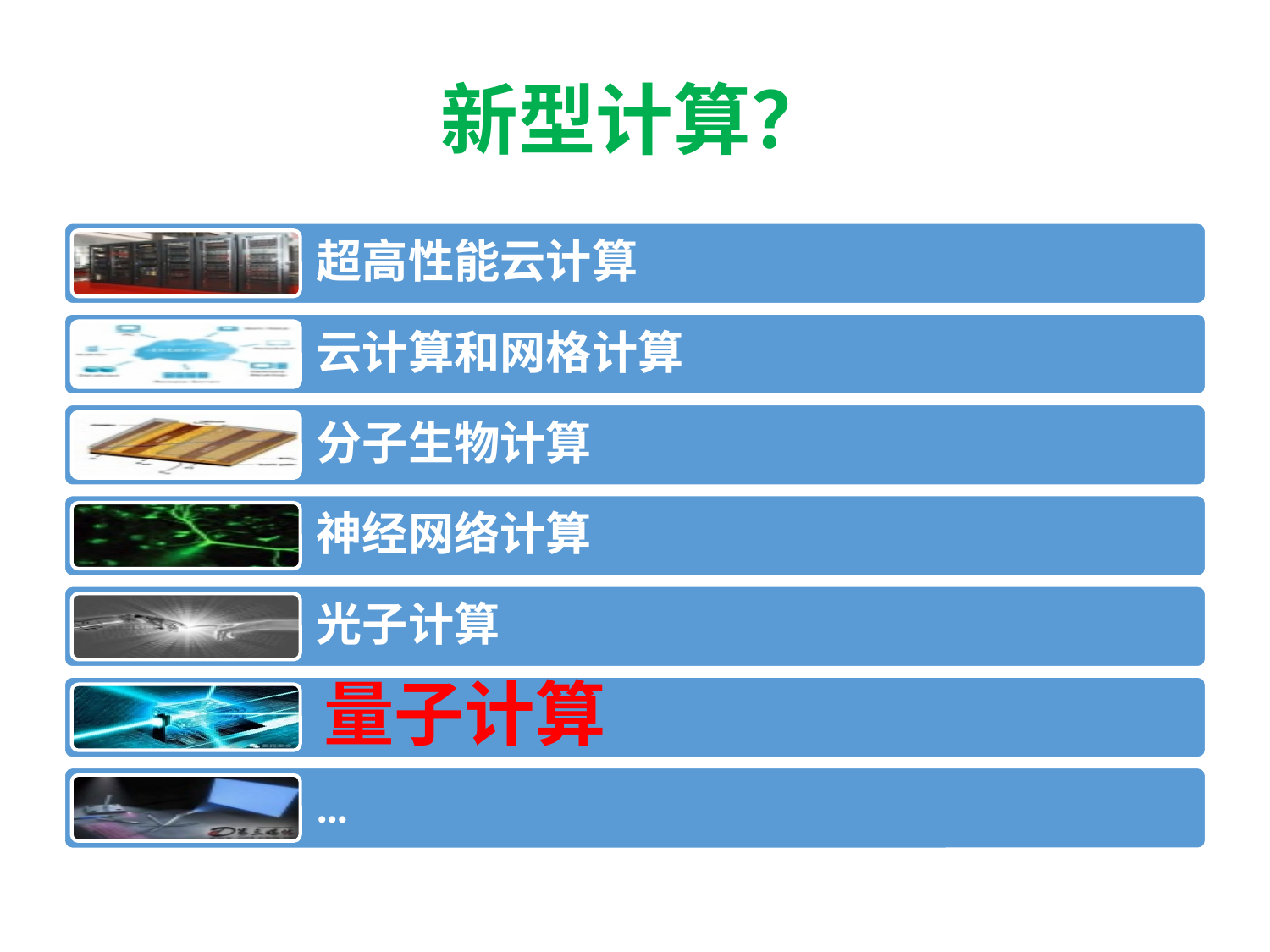

# 新型计算？
超高性能云计算
云计算和网格计算
分子生物计算
神经网络计算
光子计算
量子计算
…